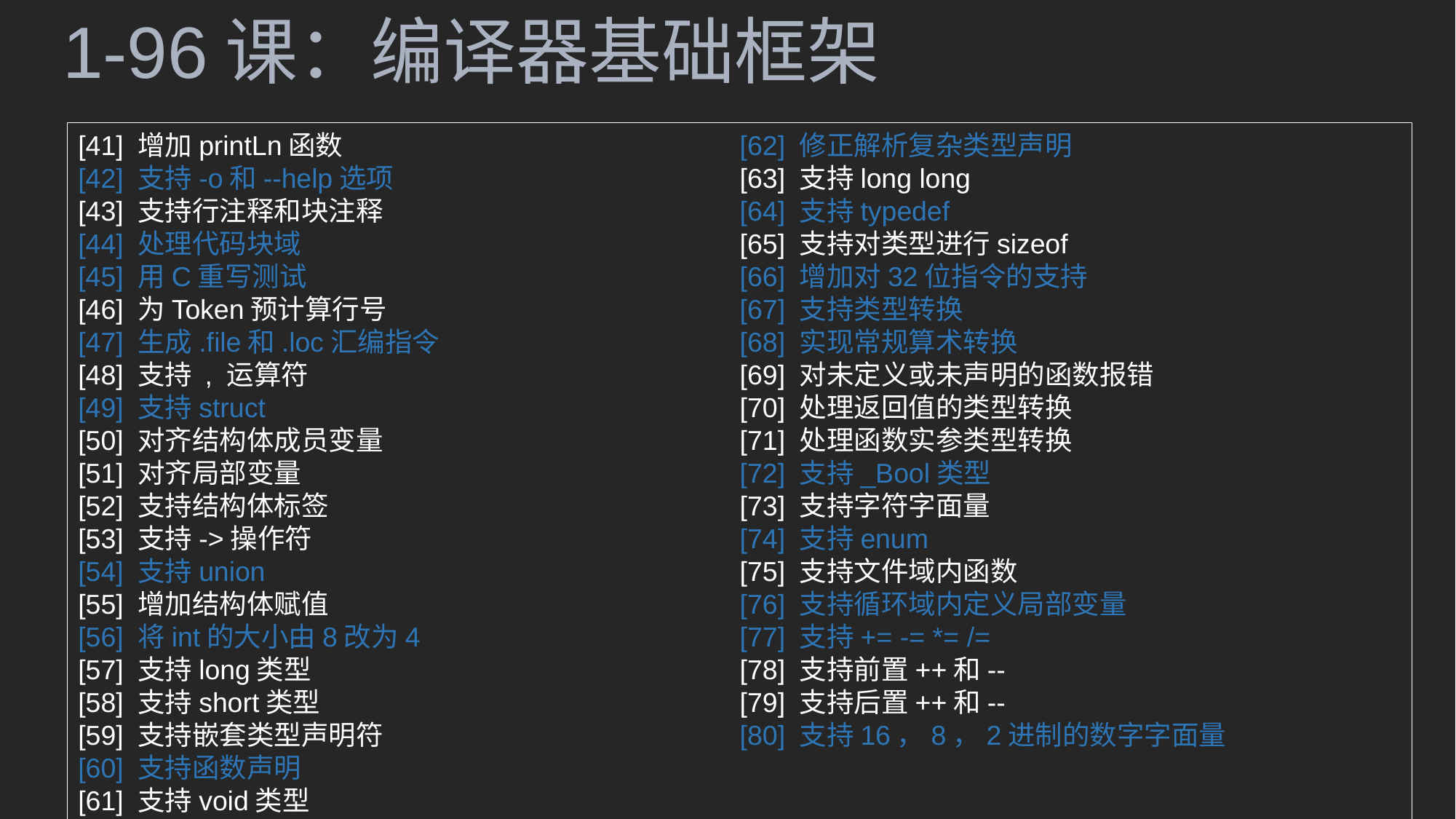

1-96课：编译器基础框架
[41] 增加printLn函数
[42] 支持-o和--help选项
[43] 支持行注释和块注释
[44] 处理代码块域
[45] 用C重写测试
[46] 为Token预计算行号
[47] 生成.file和.loc汇编指令
[48] 支持 , 运算符
[49] 支持struct
[50] 对齐结构体成员变量
[51] 对齐局部变量
[52] 支持结构体标签
[53] 支持->操作符
[54] 支持union
[55] 增加结构体赋值
[56] 将int的大小由8改为4
[57] 支持long类型
[58] 支持short类型
[59] 支持嵌套类型声明符
[60] 支持函数声明
[61] 支持void类型
[62] 修正解析复杂类型声明
[63] 支持long long
[64] 支持typedef
[65] 支持对类型进行sizeof
[66] 增加对32位指令的支持
[67] 支持类型转换
[68] 实现常规算术转换
[69] 对未定义或未声明的函数报错
[70] 处理返回值的类型转换
[71] 处理函数实参类型转换
[72] 支持_Bool类型
[73] 支持字符字面量
[74] 支持enum
[75] 支持文件域内函数
[76] 支持循环域内定义局部变量
[77] 支持+= -= *= /=
[78] 支持前置++和--
[79] 支持后置++和--
[80] 支持16，8，2进制的数字字面量